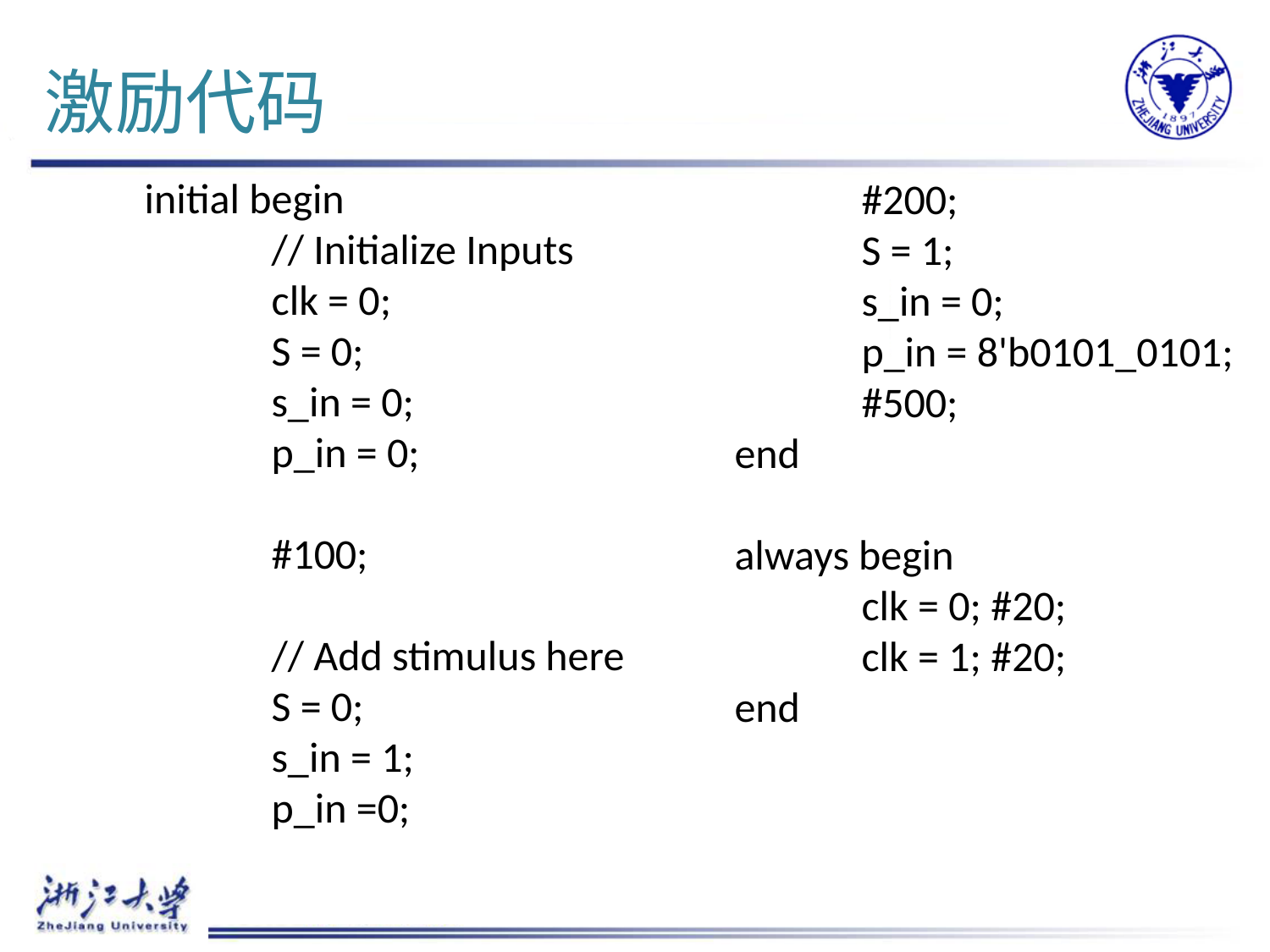

# 激励代码
	initial begin
		// Initialize Inputs
		clk = 0;
		S = 0;
		s_in = 0;
		p_in = 0;

		#100;

		// Add stimulus here
		S = 0;
		s_in = 1;
		p_in =0;

		#200;
		S = 1;
		s_in = 0;
		p_in = 8'b0101_0101;
		#500;
	end

	always begin
		clk = 0; #20;
		clk = 1; #20;
	end